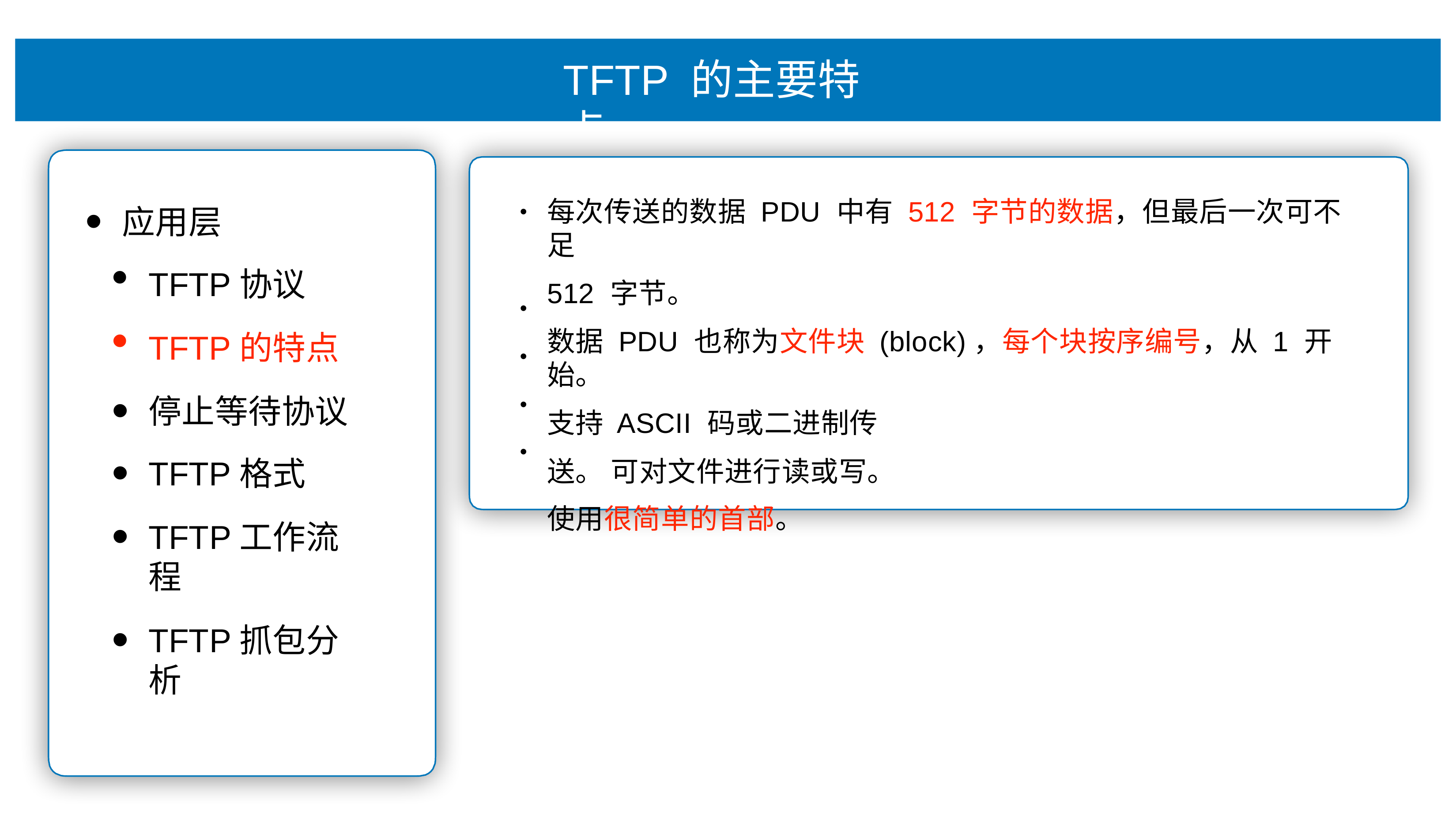

# TFTP 的主要特点

每次传送的数据 PDU 中有 512 字节的数据，但最后⼀次可不⾜
512 字节。
数据 PDU 也称为⽂件块 (block)，每个块按序编号，从 1 开始。
⽀持 ASCII 码或⼆进制传送。 可对⽂件进⾏读或写。
使⽤很简单的⾸部。
应⽤层
TFTP协议
TFTP的特点
停⽌等待协议
TFTP格式
TFTP⼯作流程
TFTP抓包分析
•
•
•
•
•